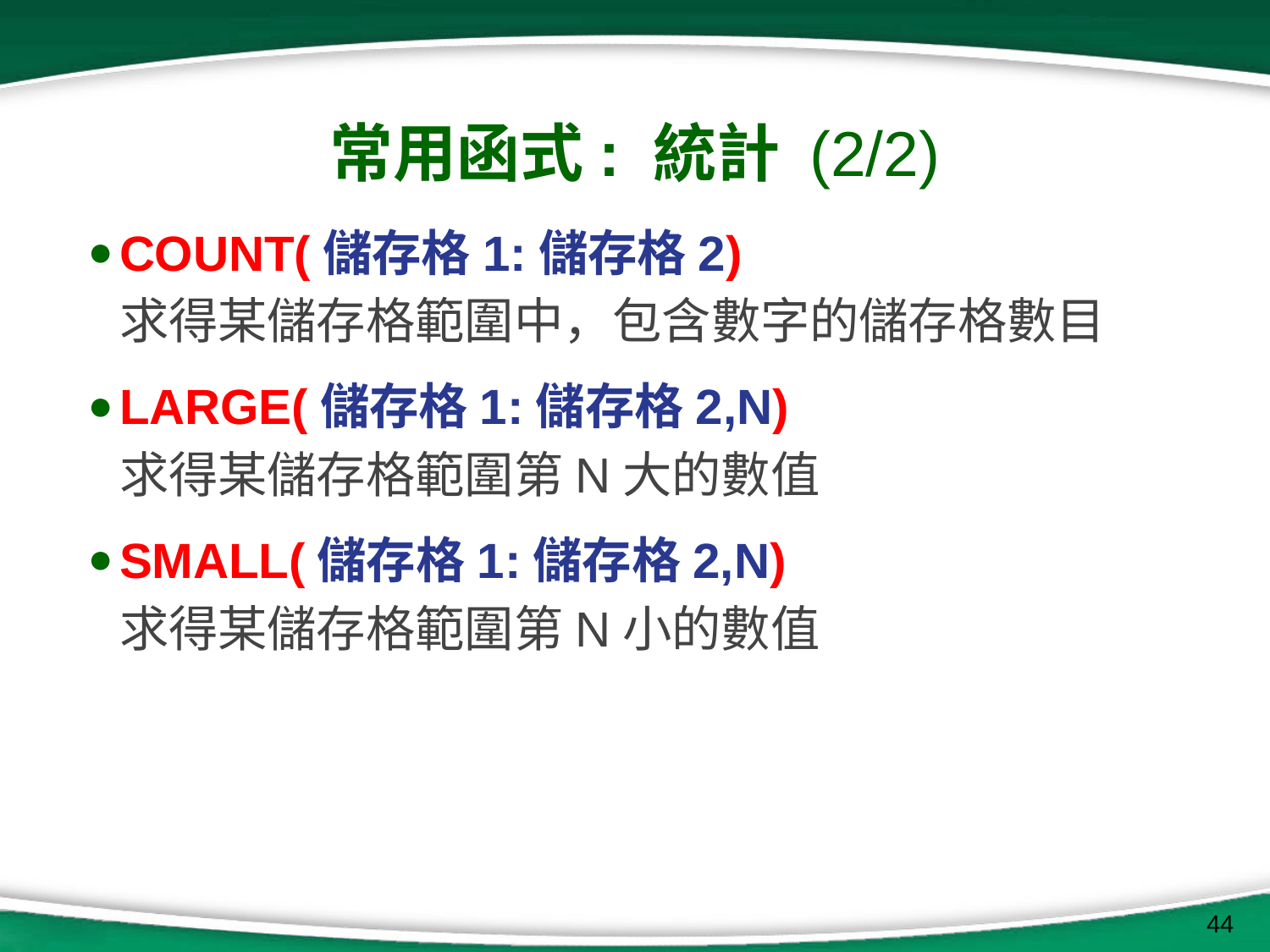

# 常用函式: 統計 (2/2)
COUNT(儲存格1:儲存格2)
求得某儲存格範圍中，包含數字的儲存格數目
LARGE(儲存格1:儲存格2,N)
求得某儲存格範圍第N大的數值
SMALL(儲存格1:儲存格2,N)
求得某儲存格範圍第N小的數值
44